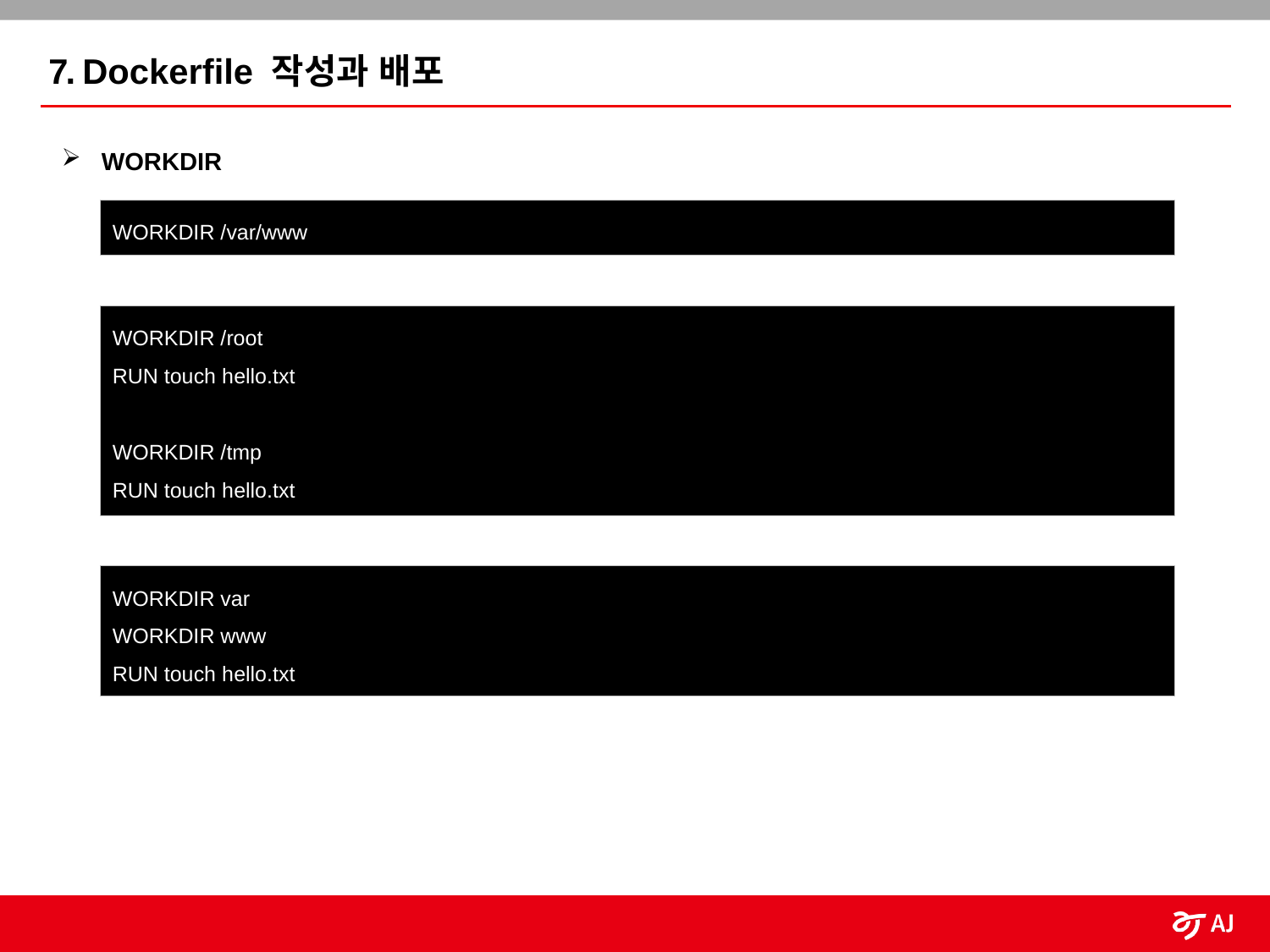

7. Dockerfile 작성과 배포
WORKDIR
WORKDIR /var/www
WORKDIR /root
RUN touch hello.txt

WORKDIR /tmp
RUN touch hello.txt
WORKDIR var
WORKDIR www
RUN touch hello.txt